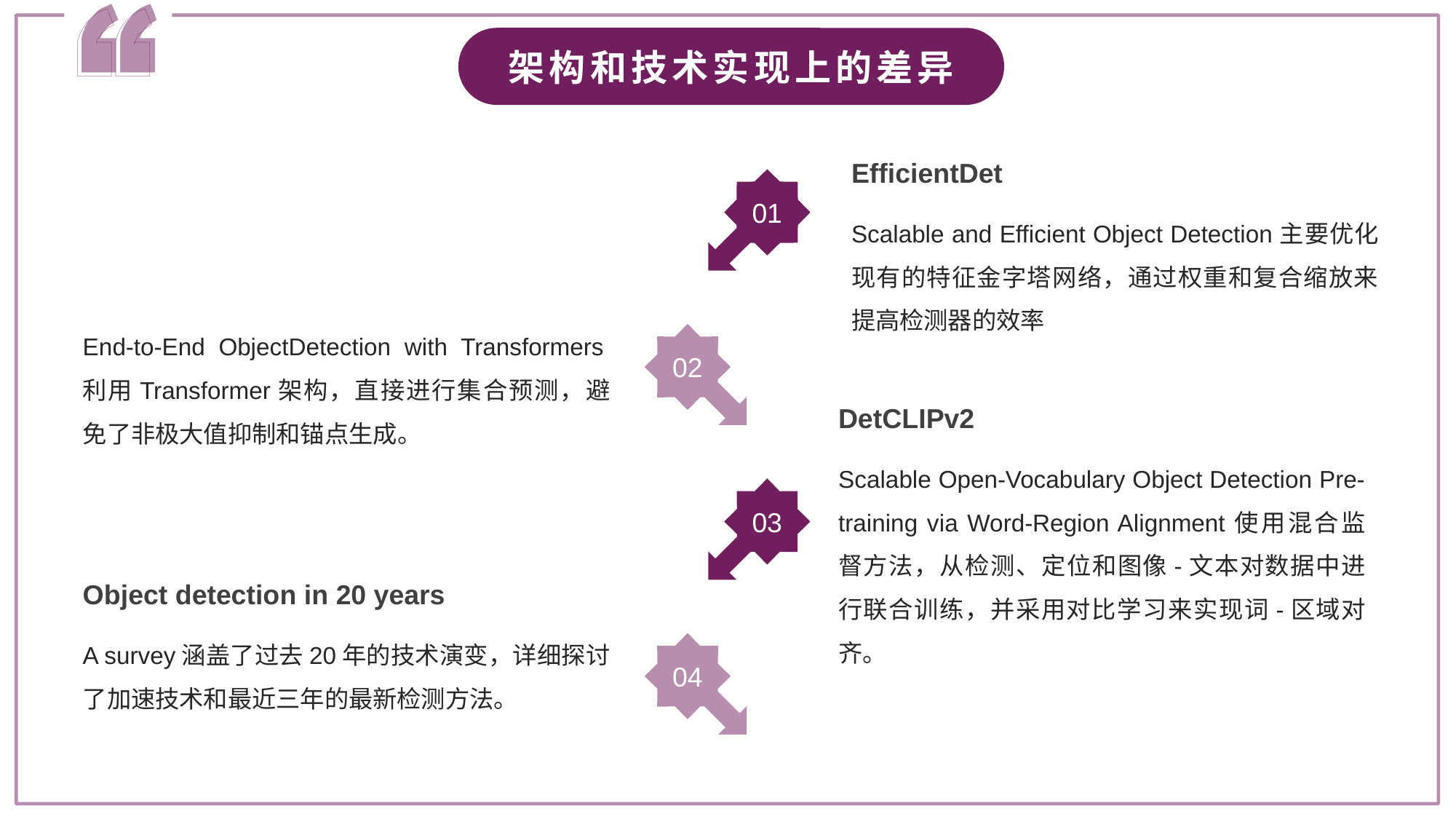

架构和技术实现上的差异
EfficientDet
Scalable and Efficient Object Detection主要优化现有的特征金字塔网络，通过权重和复合缩放来提高检测器的效率
01

02

03

04

End-to-End ObjectDetection with Transformers利用Transformer架构，直接进行集合预测，避免了非极大值抑制和锚点生成。
DetCLIPv2
Scalable Open-Vocabulary Object Detection Pre-training via Word-Region Alignment使用混合监督方法，从检测、定位和图像-文本对数据中进行联合训练，并采用对比学习来实现词-区域对齐。
Object detection in 20 years
A survey涵盖了过去20年的技术演变，详细探讨了加速技术和最近三年的最新检测方法。